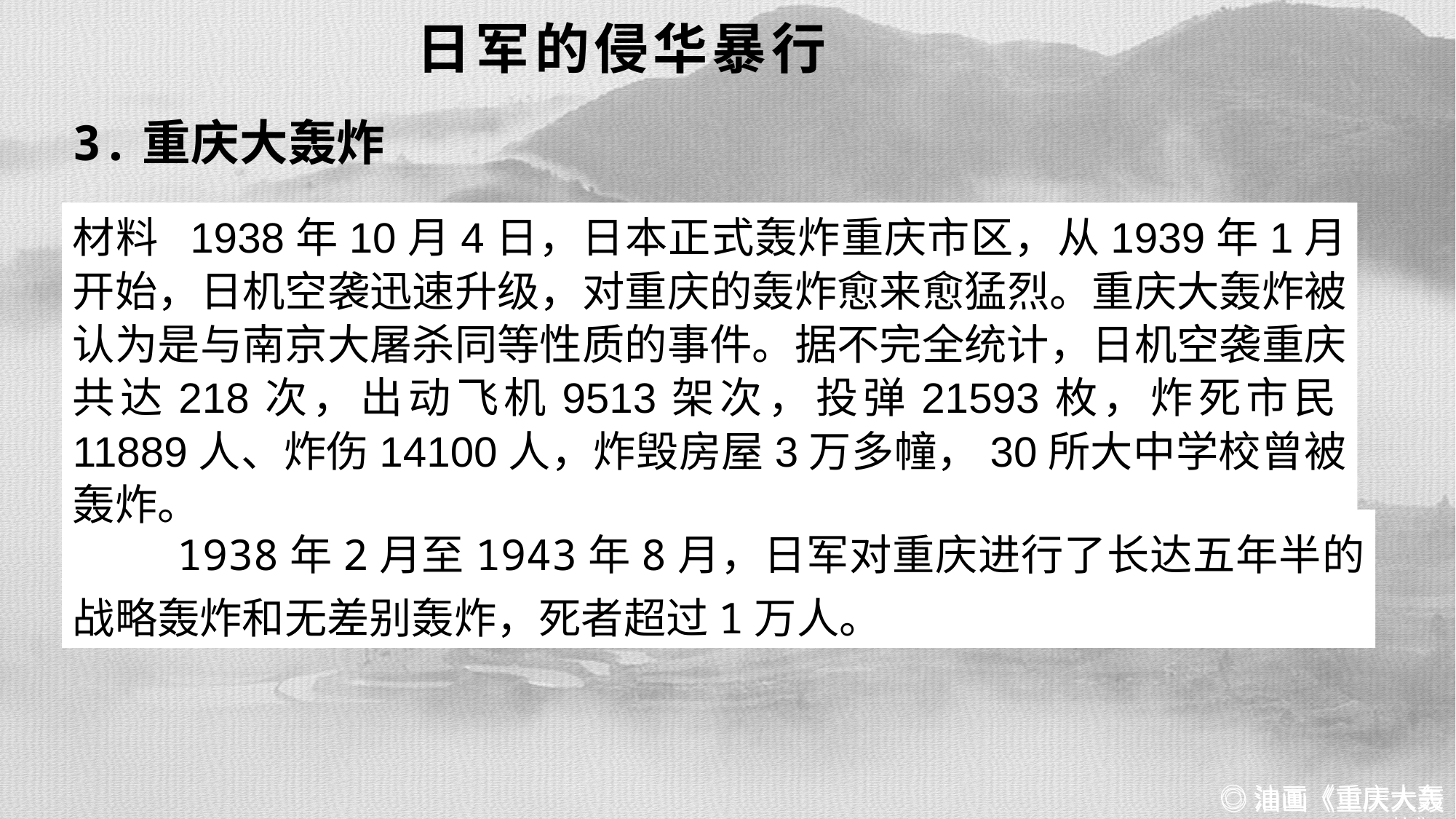

日军的侵华暴行
3.重庆大轰炸
材料  1938年10月4日，日本正式轰炸重庆市区，从1939年1月开始，日机空袭迅速升级，对重庆的轰炸愈来愈猛烈。重庆大轰炸被认为是与南京大屠杀同等性质的事件。据不完全统计，日机空袭重庆共达218次，出动飞机9513架次，投弹21593枚，炸死市民11889人、炸伤14100人，炸毁房屋3万多幢，30所大中学校曾被轰炸。
    1938年2月至1943年8月，日军对重庆进行了长达五年半的战略轰炸和无差别轰炸，死者超过1万人。
◎油画《重庆大轰炸》
◎油画《重庆大轰炸》